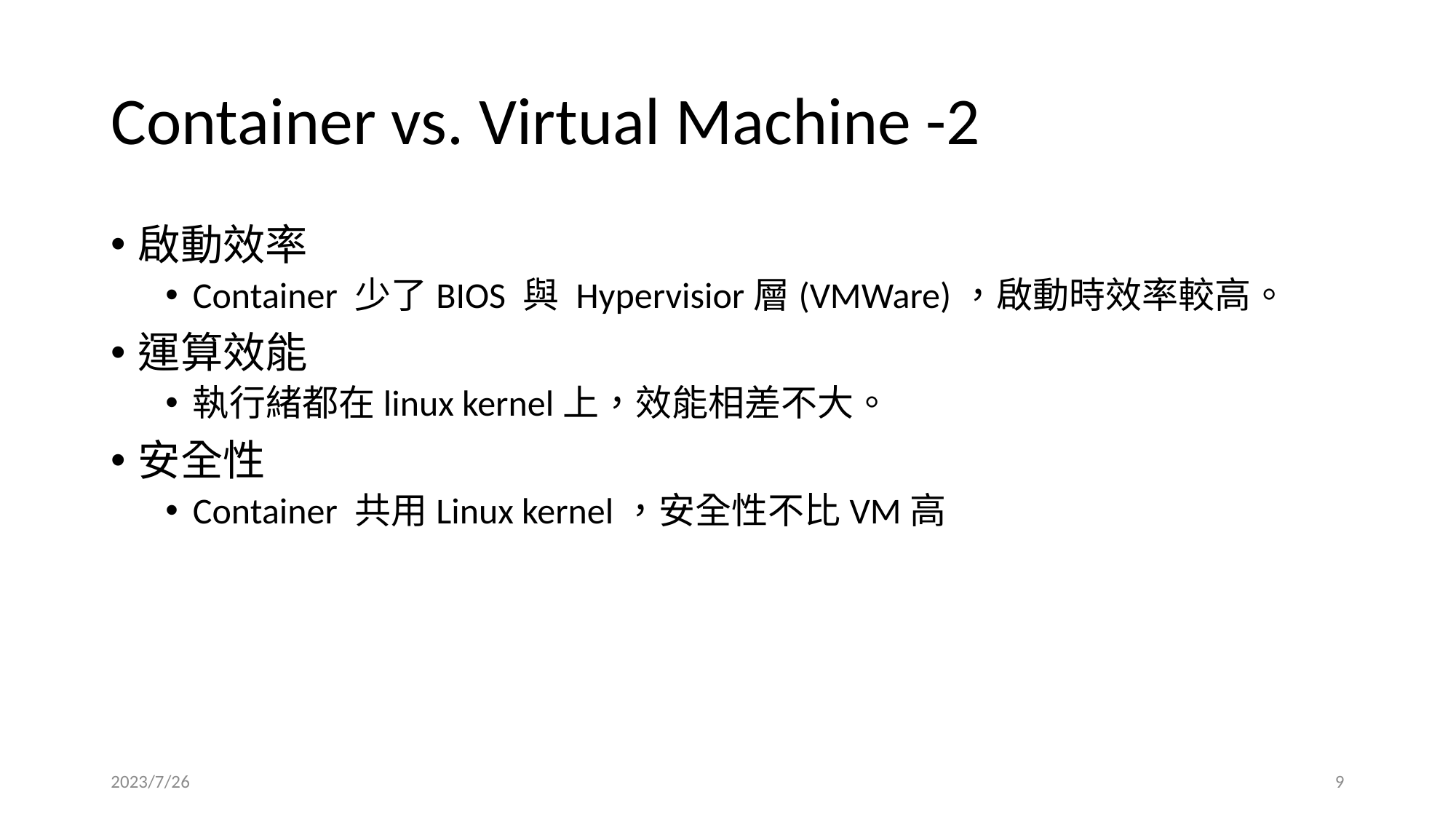

# Container vs. Virtual Machine -2
啟動效率
Container 少了BIOS 與 Hypervisior層(VMWare)，啟動時效率較高。
運算效能
執行緒都在linux kernel上，效能相差不大。
安全性
Container 共用Linux kernel，安全性不比VM高
2023/7/26
9